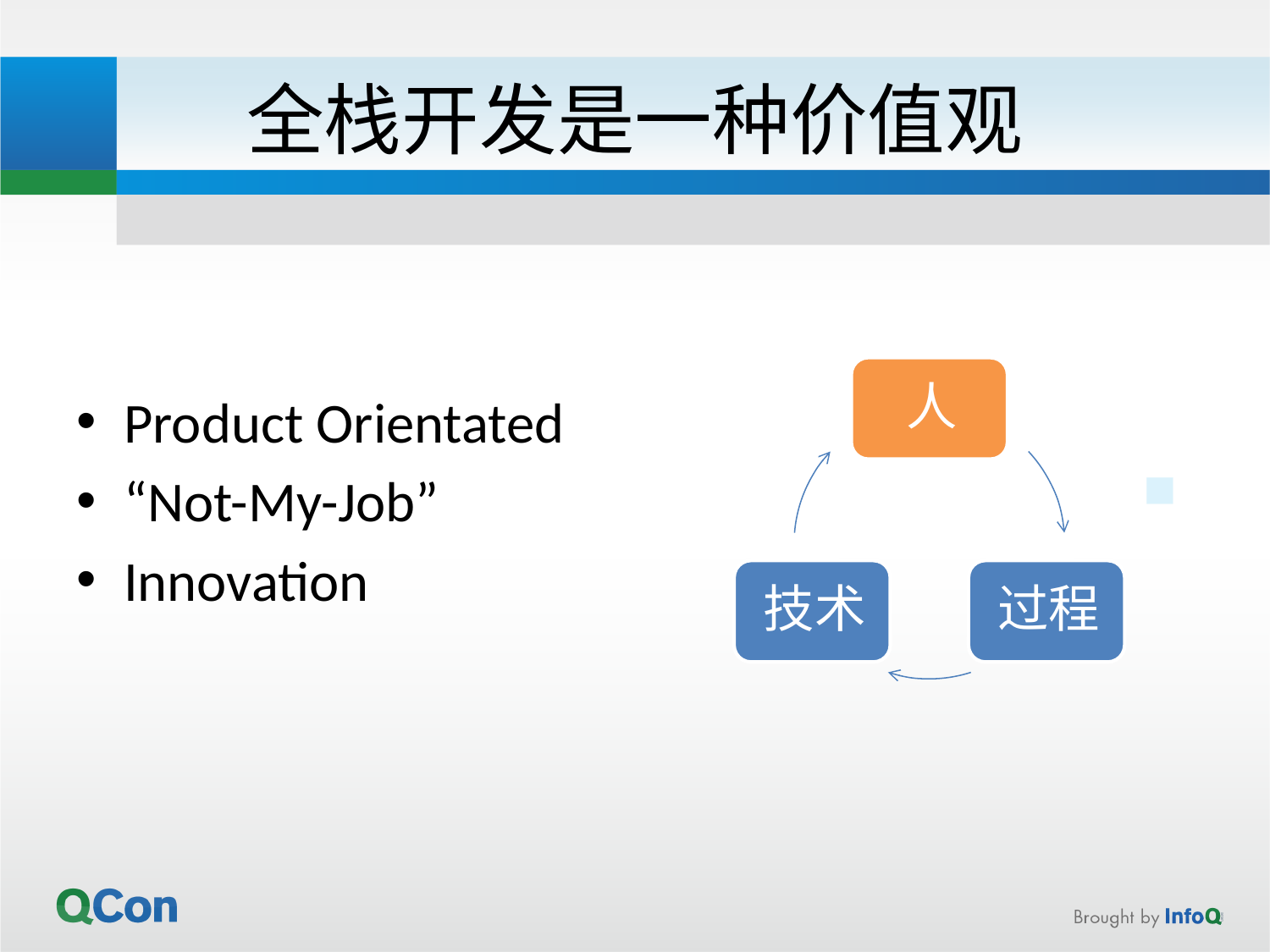

# 全栈开发是一种价值观

Product Orientated
“Not-My-Job”
Innovation
人
过程
技术